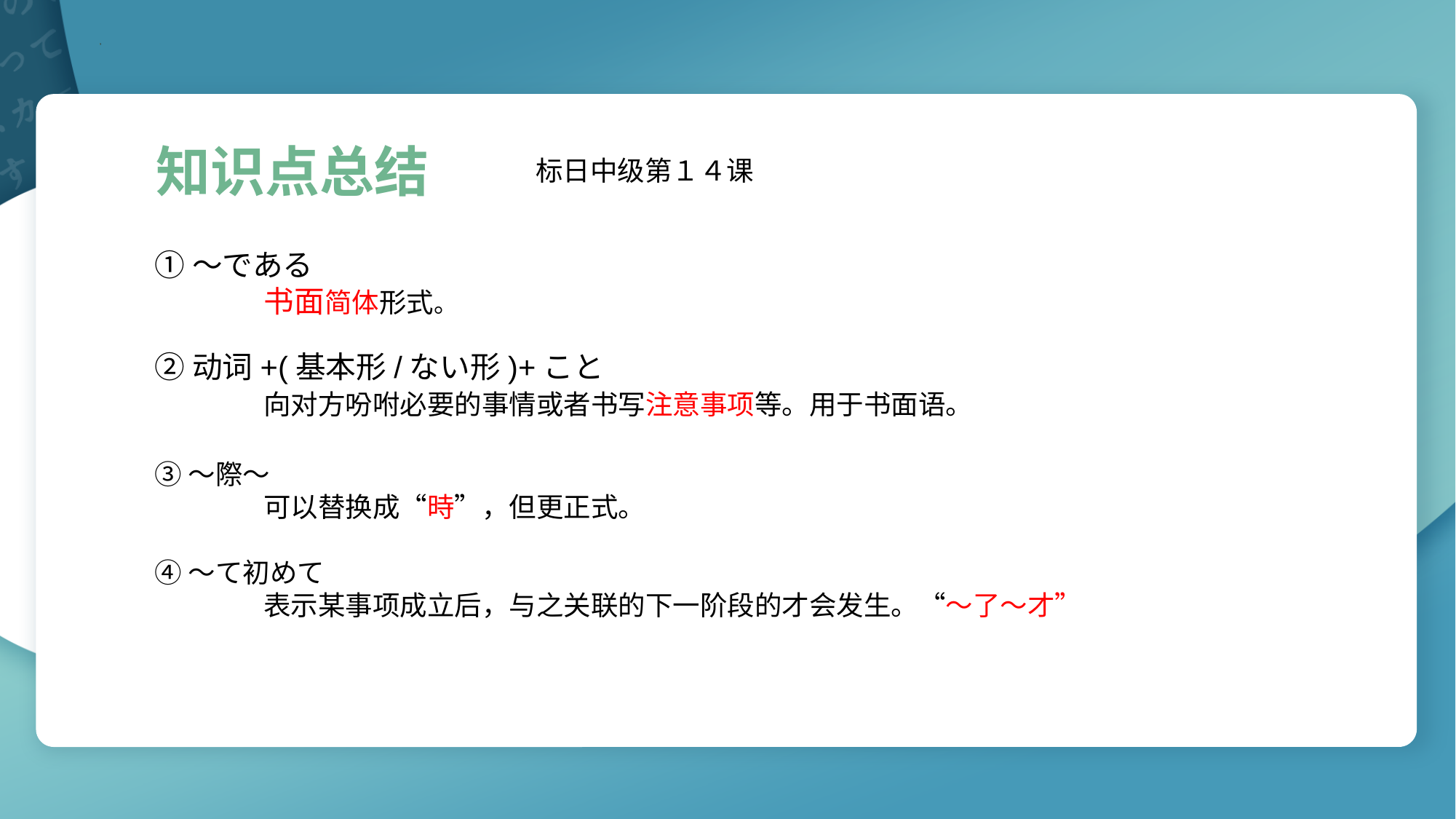

知识点总结
标日中级第１４课
①～である
	书面简体形式。

②动词+(基本形/ない形)+こと
	向对方吩咐必要的事情或者书写注意事项等。用于书面语。

③～際～
	可以替换成“時”，但更正式。

④～て初めて
	表示某事项成立后，与之关联的下一阶段的才会发生。“～了～才”